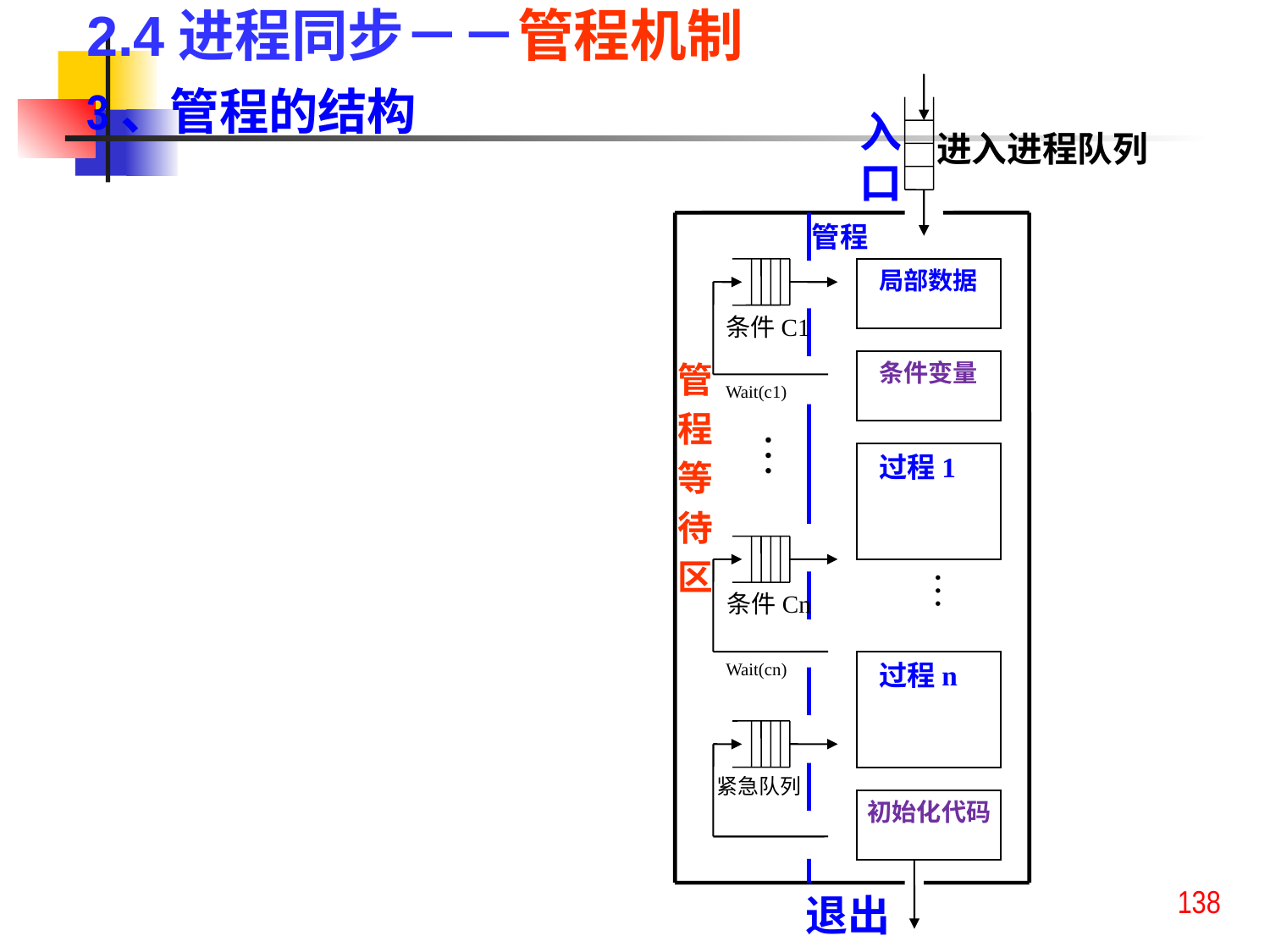

2.4进程同步－－管程机制
3、管程的结构

入口
进入进程队列

局部数据
条件C1
管
程
等
待
区

条件变量
Wait(c1)
…

过程1

…
条件Cn
Wait(cn)

过程n

初始化代码

退出

管程

紧急队列
138